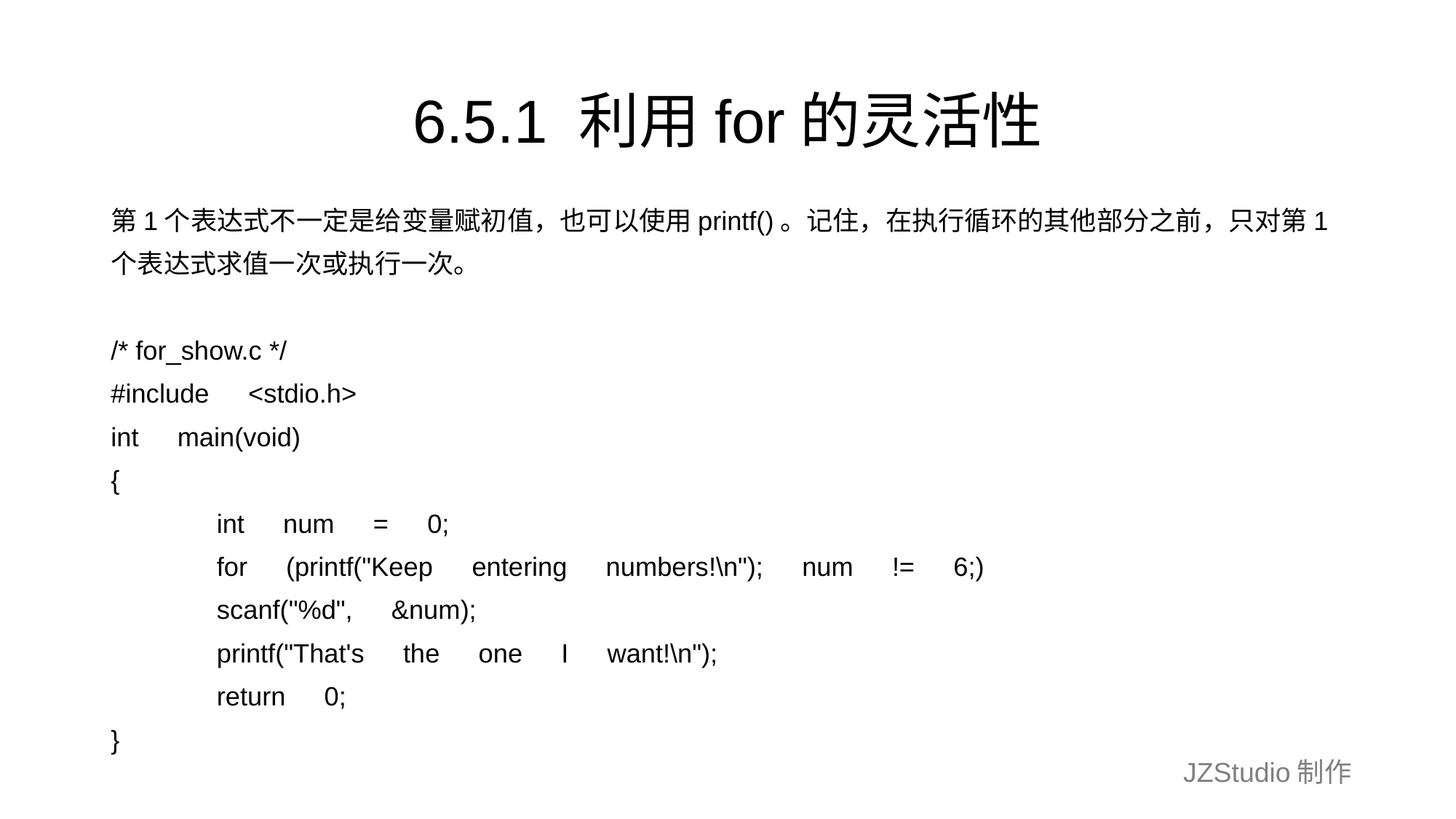

# 6.5.1 利用for的灵活性
第1个表达式不一定是给变量赋初值，也可以使用printf()。记住，在执行循环的其他部分之前，只对第1
个表达式求值一次或执行一次。

/* for_show.c */
#include　<stdio.h>
int　main(void)
{
	int　num　=　0;
	for　(printf("Keep　entering　numbers!\n");　num　!=　6;)
		scanf("%d",　&num);
	printf("That's　the　one　I　want!\n");
	return　0;
}